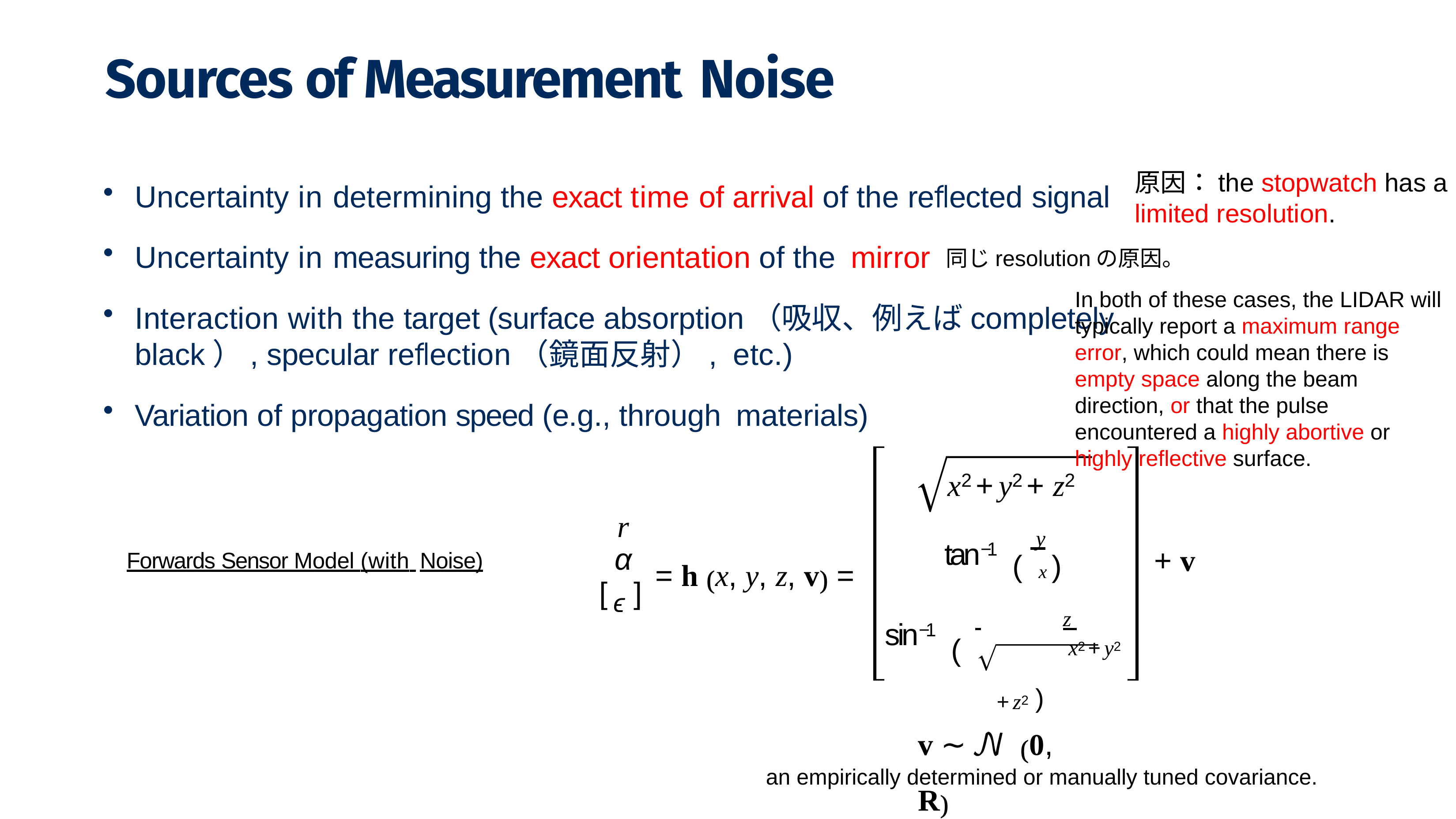

# Sources of Measurement Noise
原因：the stopwatch has a limited resolution.
Uncertainty in determining the exact time of arrival of the reflected signal
Uncertainty in measuring the exact orientation of the mirror
Interaction with the target (surface absorption（吸収、例えばcompletely black）, specular reflection（鏡面反射）, etc.)
Variation of propagation speed (e.g., through materials)
同じresolutionの原因。
In both of these cases, the LIDAR will typically report a maximum range error, which could mean there is empty space along the beam direction, or that the pulse encountered a highly abortive or highly reflective surface.

x2 + y2 + z2
 y
r
α
tan−1
= h (x, y, z, v) =
+ v
( x )
Forwards Sensor Model (with Noise)
[ϵ]
 		z 	 x2 + y2 + z2 )
sin−1
(

v ∼ 𝒩 (0, R)
an empirically determined or manually tuned covariance.